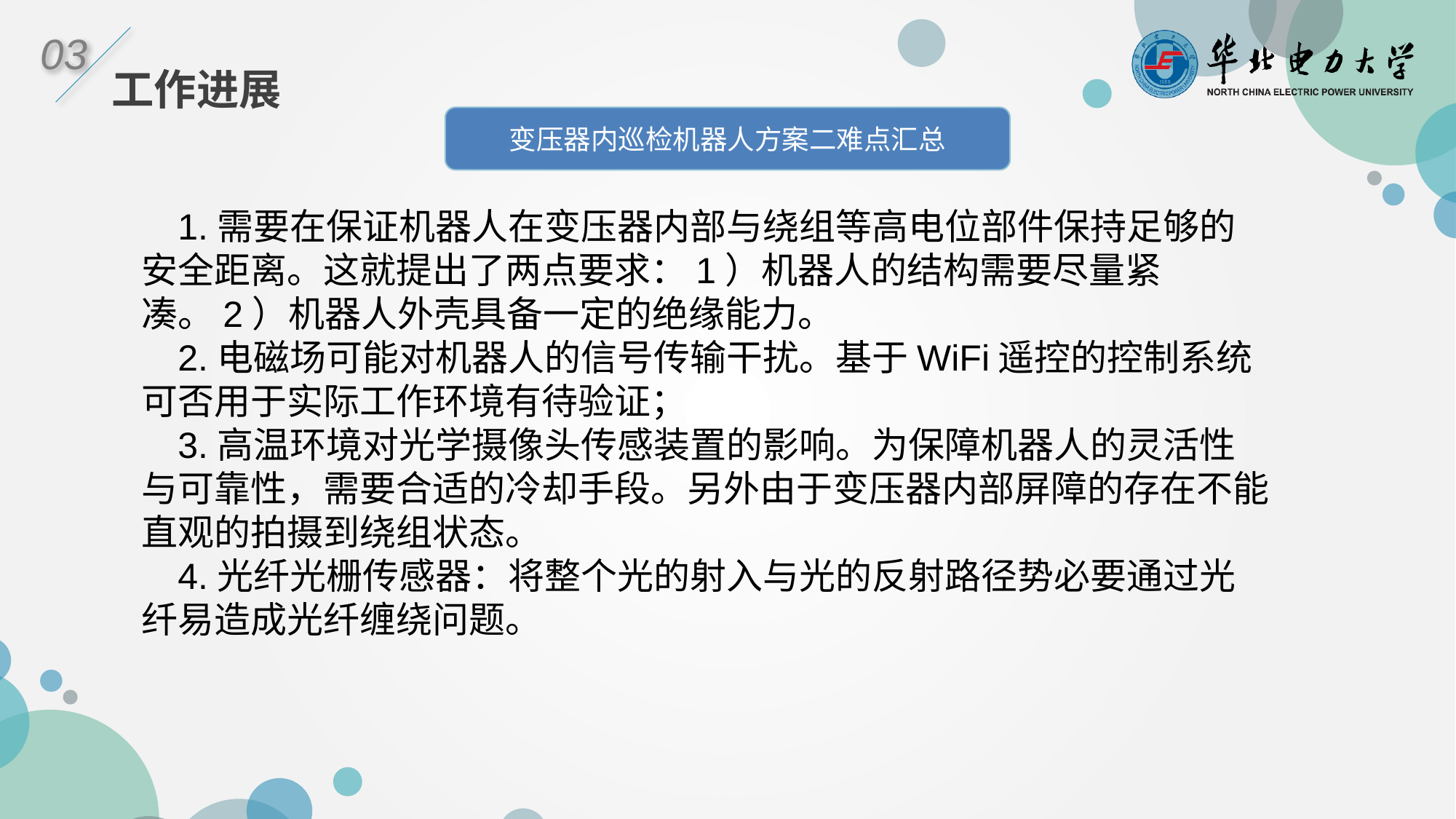

03
工作进展
变压器内巡检机器人方案二难点汇总
1.需要在保证机器人在变压器内部与绕组等高电位部件保持足够的安全距离。这就提出了两点要求：1）机器人的结构需要尽量紧凑。2）机器人外壳具备一定的绝缘能力。
2.电磁场可能对机器人的信号传输干扰。基于WiFi遥控的控制系统可否用于实际工作环境有待验证；
3.高温环境对光学摄像头传感装置的影响。为保障机器人的灵活性与可靠性，需要合适的冷却手段。另外由于变压器内部屏障的存在不能直观的拍摄到绕组状态。
4.光纤光栅传感器：将整个光的射入与光的反射路径势必要通过光纤易造成光纤缠绕问题。